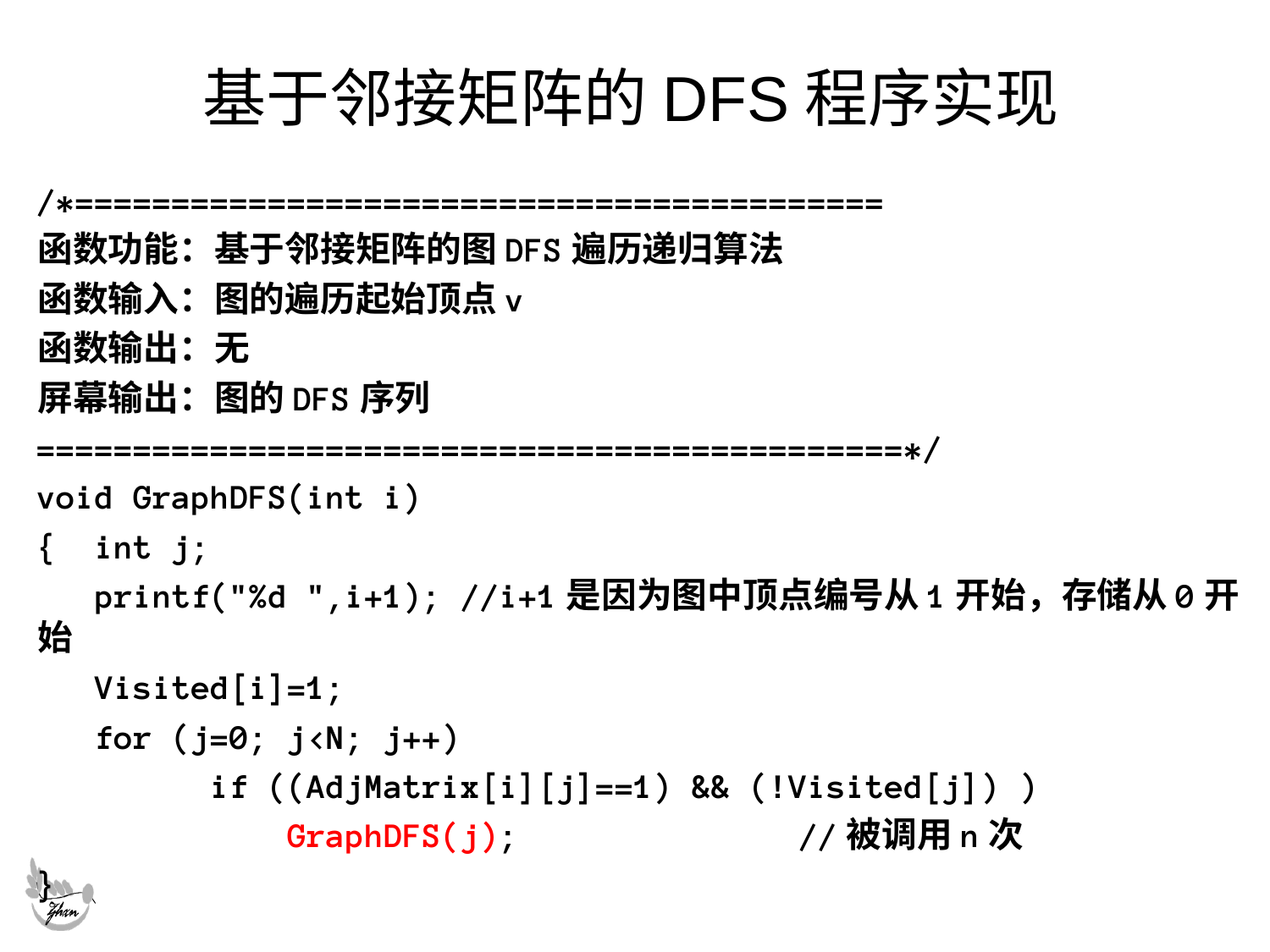

# 基于邻接矩阵的DFS程序实现
/*==========================================
函数功能：基于邻接矩阵的图DFS遍历递归算法
函数输入：图的遍历起始顶点v
函数输出：无
屏幕输出：图的DFS序列
=============================================*/
void GraphDFS(int i)
{  int j;
   printf("%d ",i+1); //i+1是因为图中顶点编号从1开始，存储从0开始
   Visited[i]=1;
   for (j=0; j<N; j++)
         if ((AdjMatrix[i][j]==1) && (!Visited[j]) )
             GraphDFS(j);  		//被调用n次
}
91